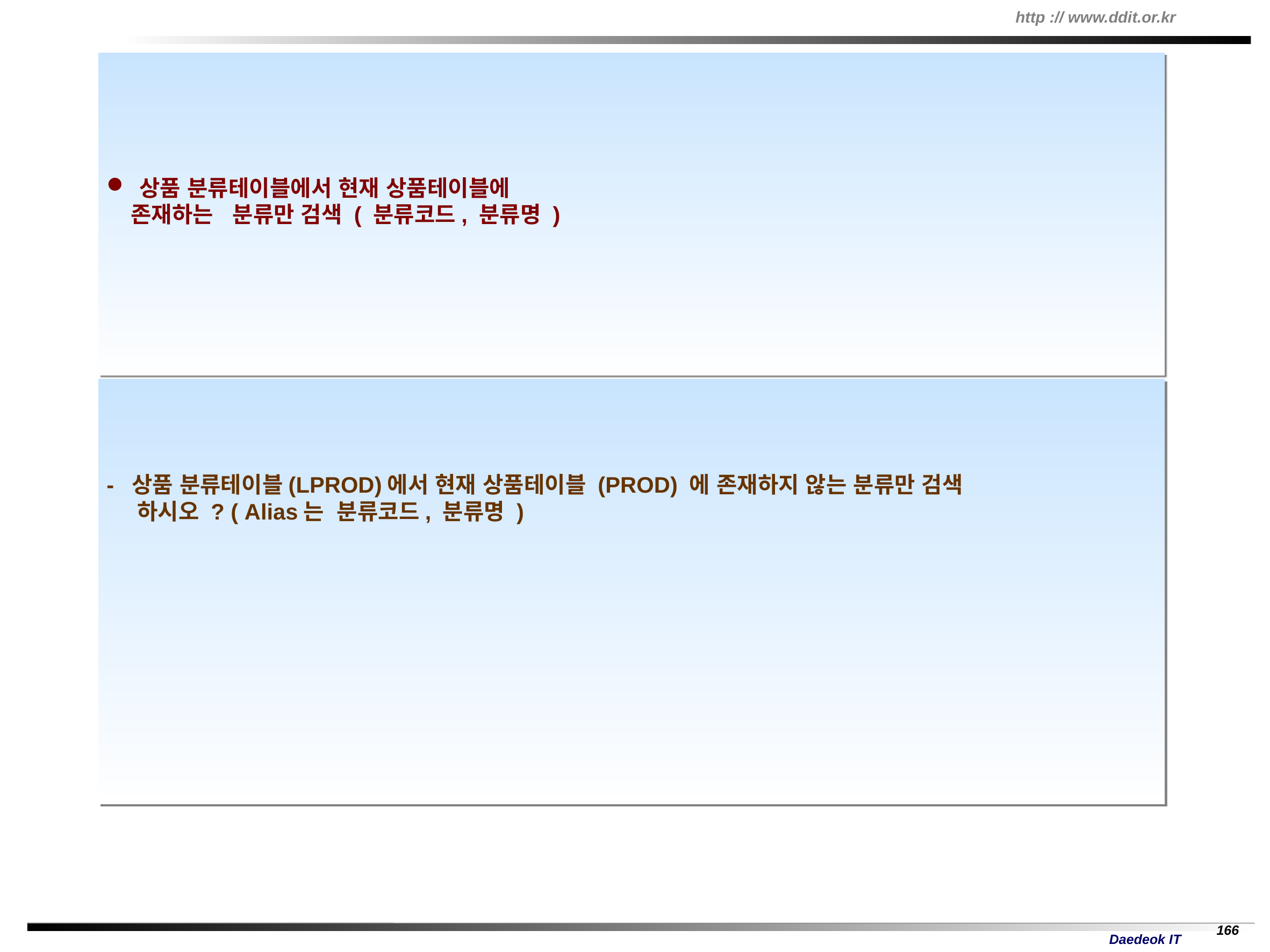

상품 분류테이블에서 현재 상품테이블에
   존재하는   분류만 검색 ( 분류코드, 분류명 )

-  상품 분류테이블(LPROD)에서 현재 상품테이블 (PROD) 에 존재하지 않는 분류만 검색
    하시오 ? ( Alias는  분류코드, 분류명 )